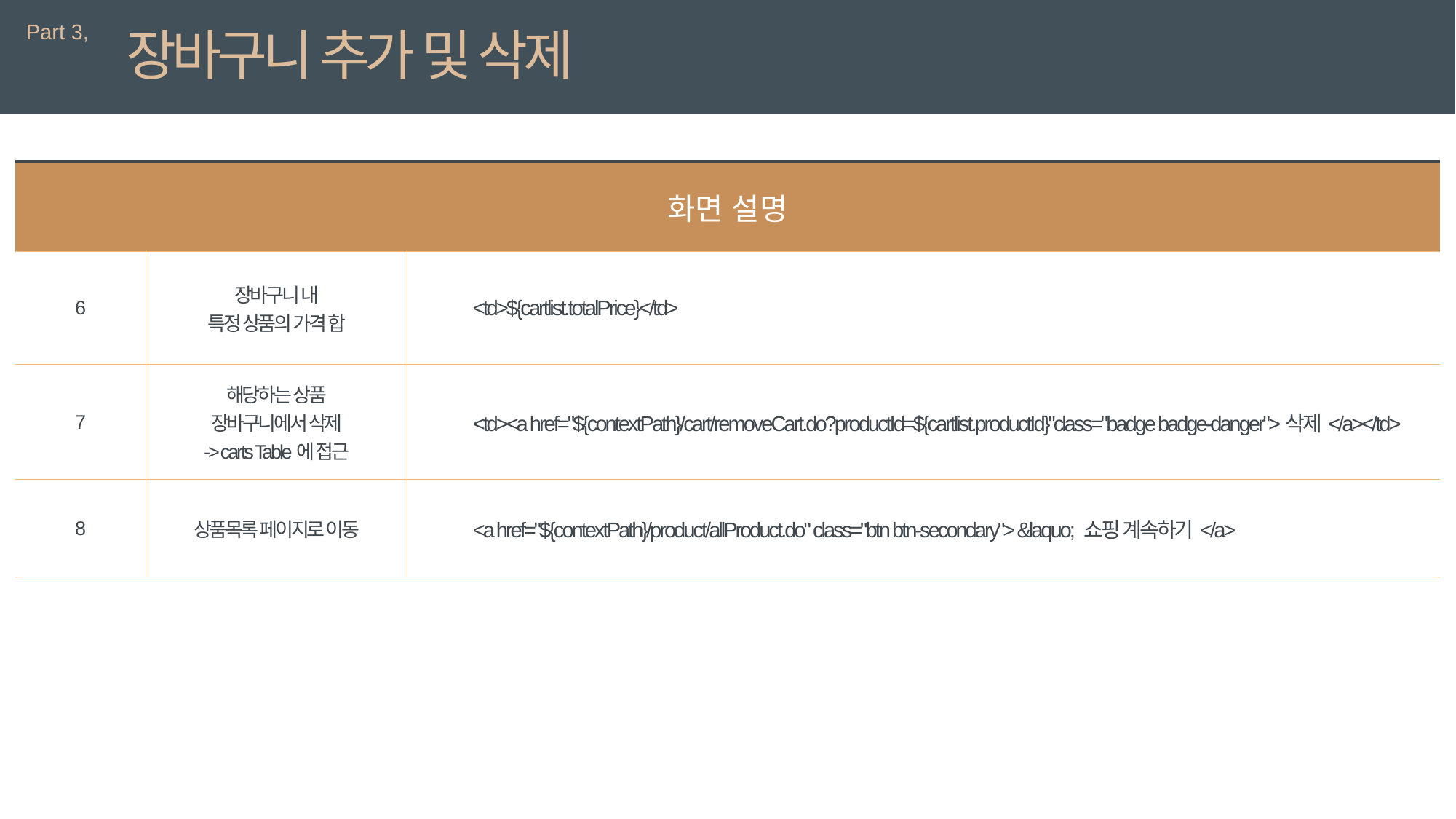

Part 3,
장바구니 추가 및 삭제
| 화면 설명 |  | 상세 설명 |
| --- | --- | --- |
| 6 | 장바구니 내 특정 상품의 가격 합 | <td>${cartlist.totalPrice}</td> |
| 7 | 해당하는 상품 장바구니에서 삭제 -> carts Table에 접근 | <td><a href="${contextPath}/cart/removeCart.do?productId=${cartlist.productId}"class="badge badge-danger">삭제</a></td> |
| 8 | 상품목록 페이지로 이동 | <a href="${contextPath}/product/allProduct.do" class="btn btn-secondary"> &laquo; 쇼핑 계속하기</a> |